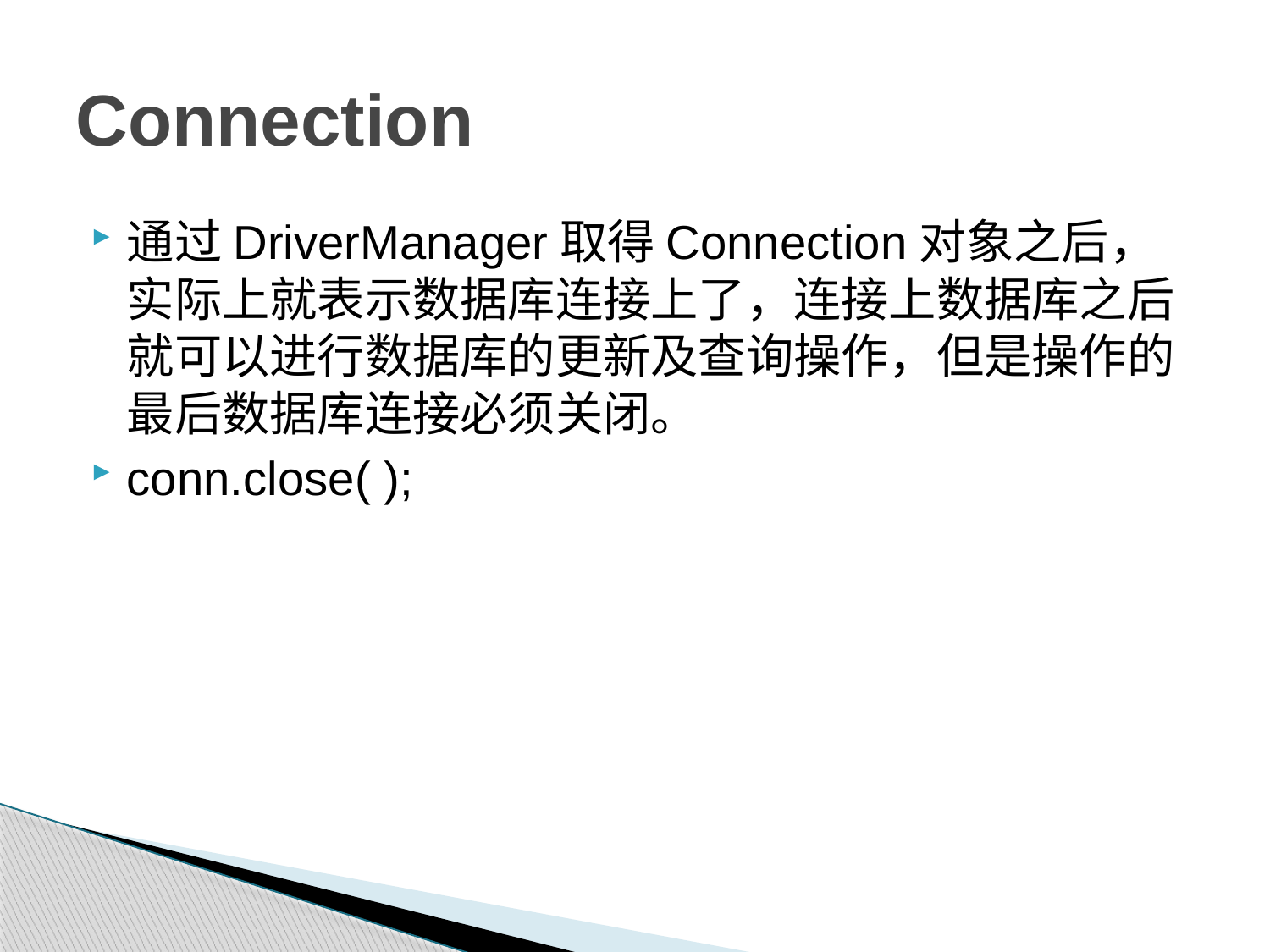

# Connection
通过DriverManager取得Connection对象之后，实际上就表示数据库连接上了，连接上数据库之后就可以进行数据库的更新及查询操作，但是操作的最后数据库连接必须关闭。
conn.close( );